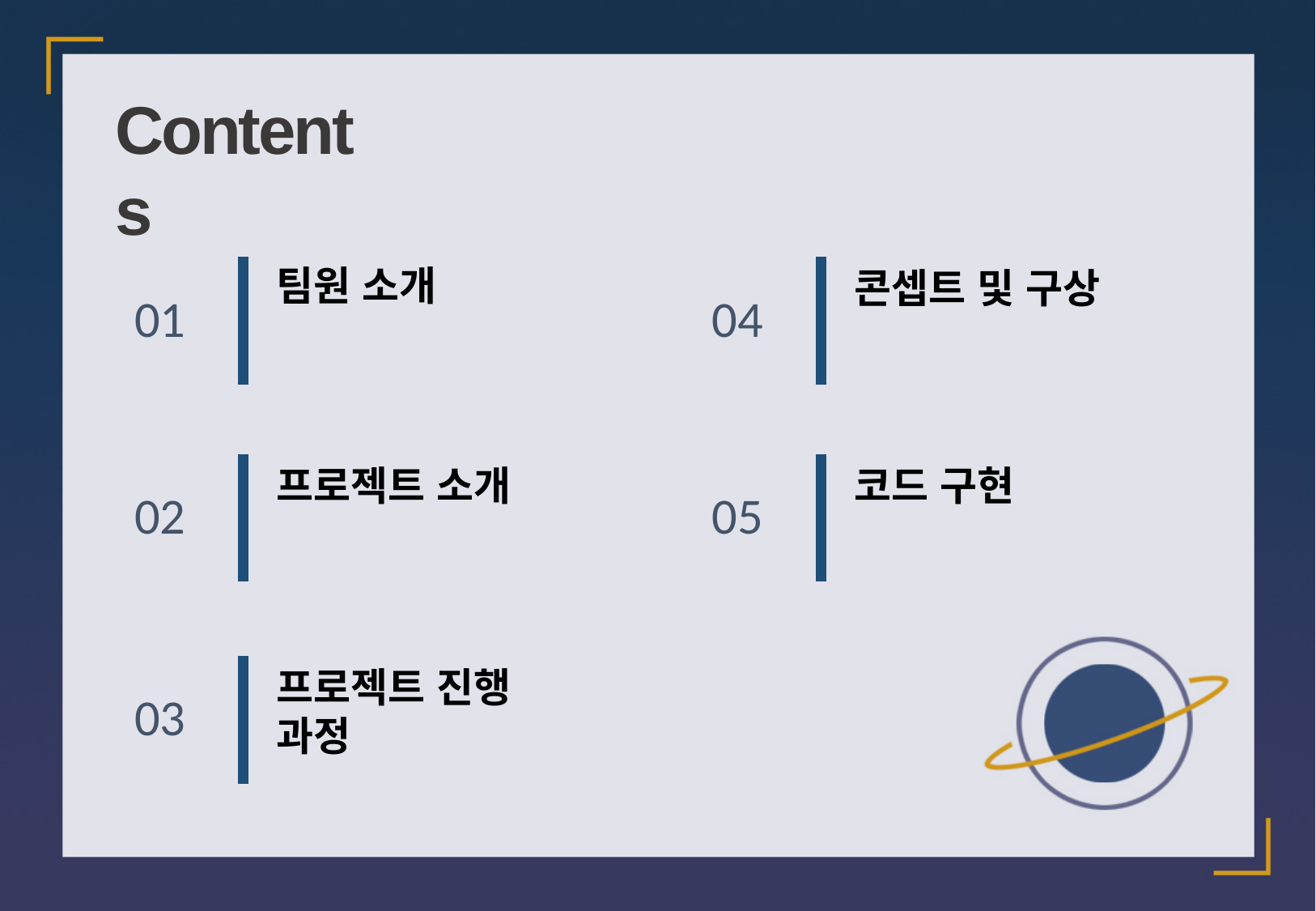

Contents
팀원 소개
콘셉트 및 구상
01
04
코드 구현
프로젝트 소개
05
02
프로젝트 진행 과정
03